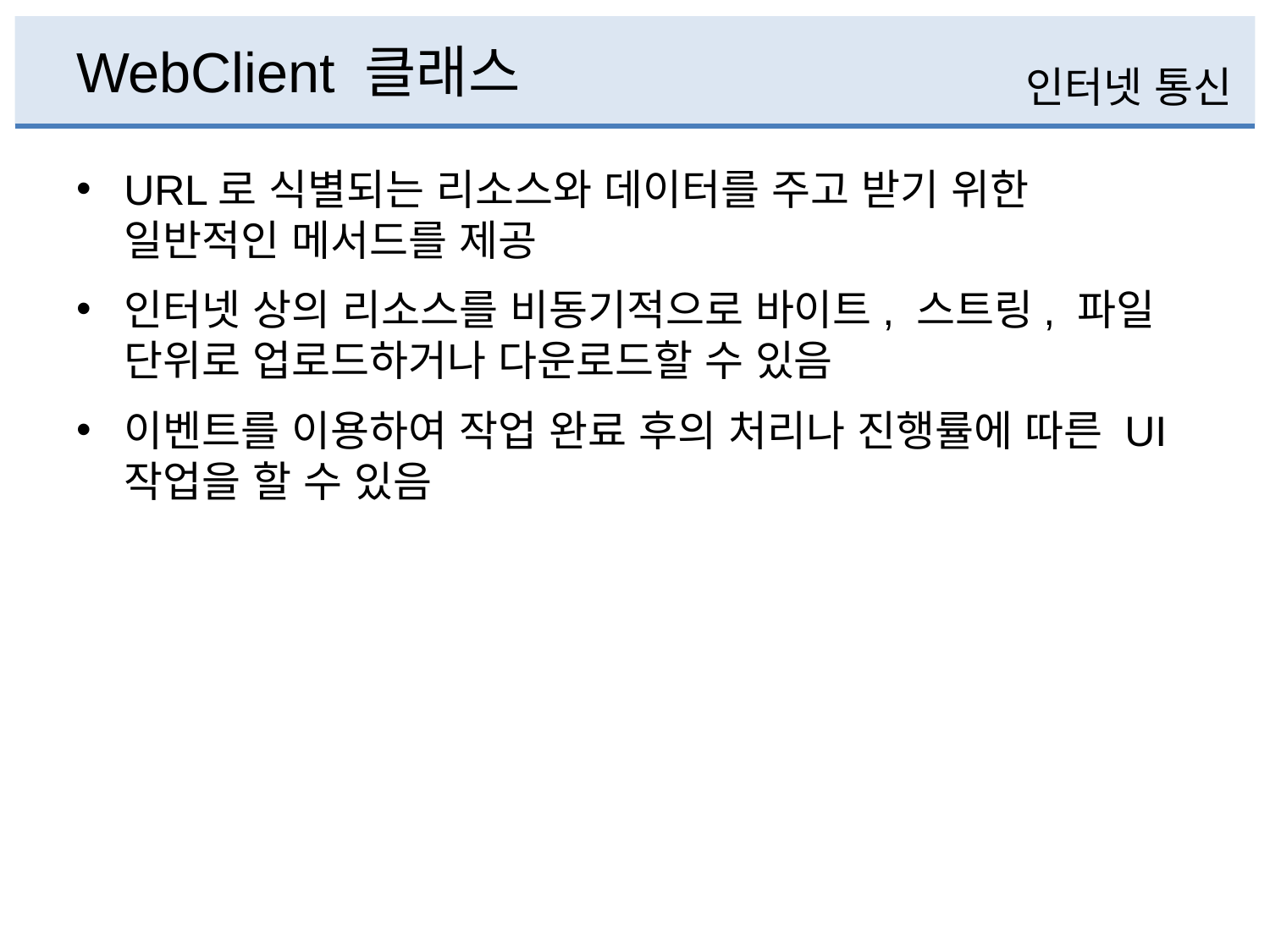

# WebClient 클래스
인터넷 통신
URL로 식별되는 리소스와 데이터를 주고 받기 위한
일반적인 메서드를 제공
인터넷 상의 리소스를 비동기적으로 바이트, 스트링, 파일 단위로 업로드하거나 다운로드할 수 있음
이벤트를 이용하여 작업 완료 후의 처리나 진행률에 따른 UI작업을 할 수 있음